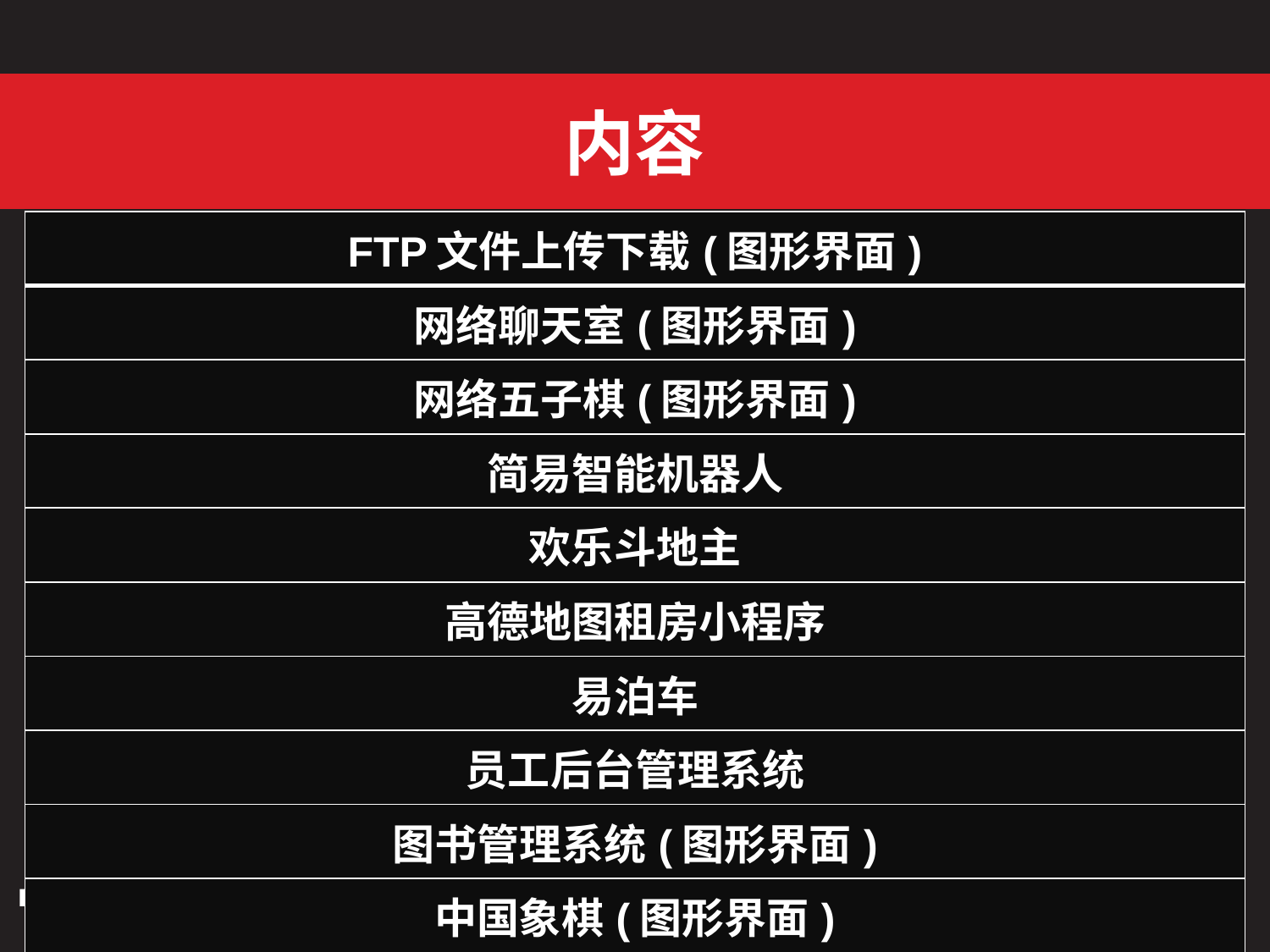

| FTP文件上传下载(图形界面) |
| --- |
| 网络聊天室(图形界面) |
| 网络五子棋(图形界面) |
| 简易智能机器人 |
| 欢乐斗地主 |
| 高德地图租房小程序 |
| 易泊车 |
| 员工后台管理系统 |
| 图书管理系统(图形界面) |
| 中国象棋(图形界面) |